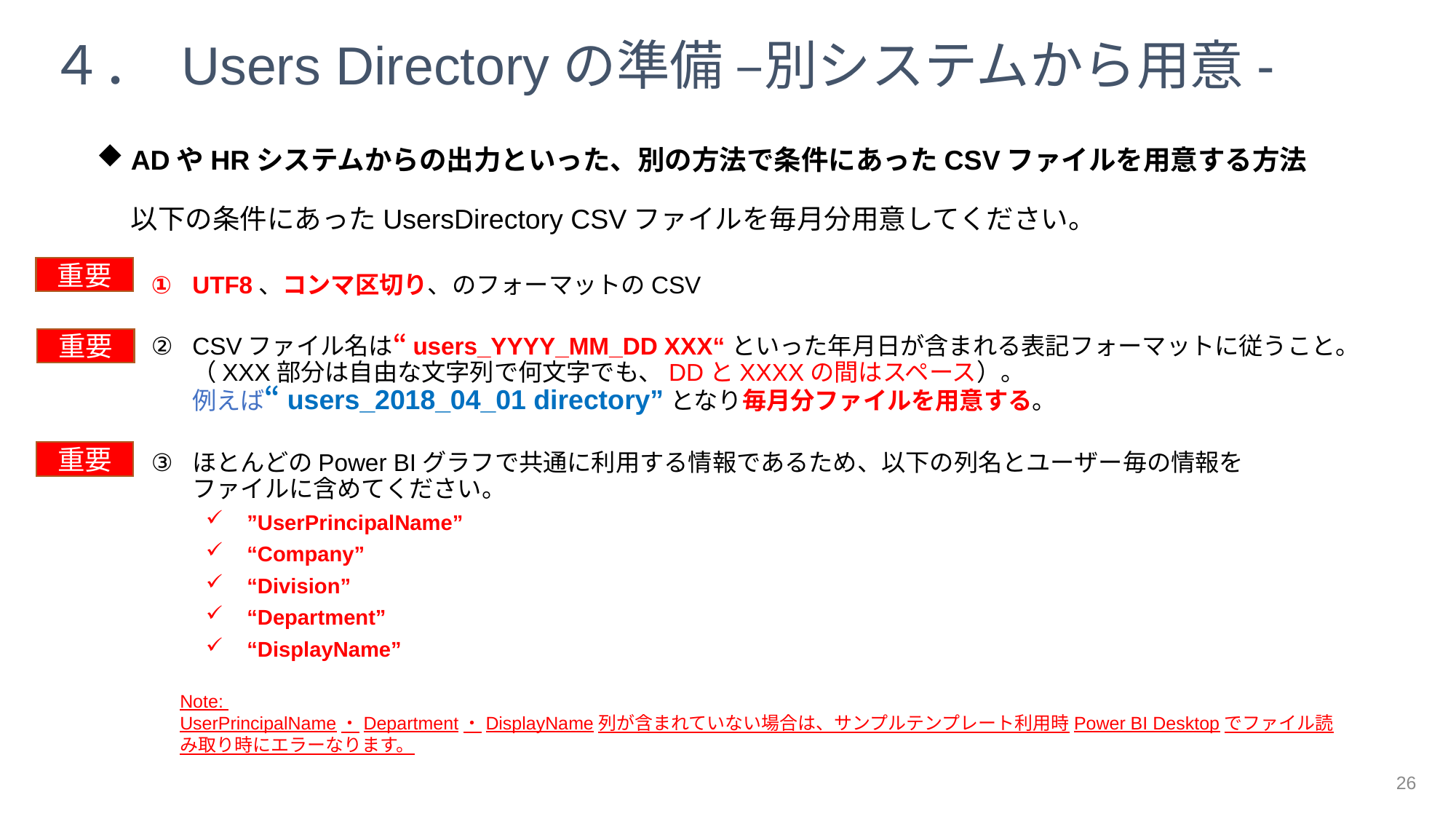

４． Users Directoryの準備 –別システムから用意-
ADやHRシステムからの出力といった、別の方法で条件にあったCSVファイルを用意する方法
以下の条件にあったUsersDirectory CSVファイルを毎月分用意してください。
UTF8、コンマ区切り、のフォーマットのCSV
CSVファイル名は“users_YYYY_MM_DD XXX“といった年月日が含まれる表記フォーマットに従うこと。
（XXX部分は自由な文字列で何文字でも、DDとXXXXの間はスペース）。
例えば“users_2018_04_01 directory”となり毎月分ファイルを用意する。
ほとんどのPower BIグラフで共通に利用する情報であるため、以下の列名とユーザー毎の情報を
ファイルに含めてください。
”UserPrincipalName”
“Company”
“Division”
“Department”
“DisplayName”
重要
重要
重要
Note:
UserPrincipalName・Department・DisplayName列が含まれていない場合は、サンプルテンプレート利用時Power BI Desktopでファイル読み取り時にエラーなります。
26